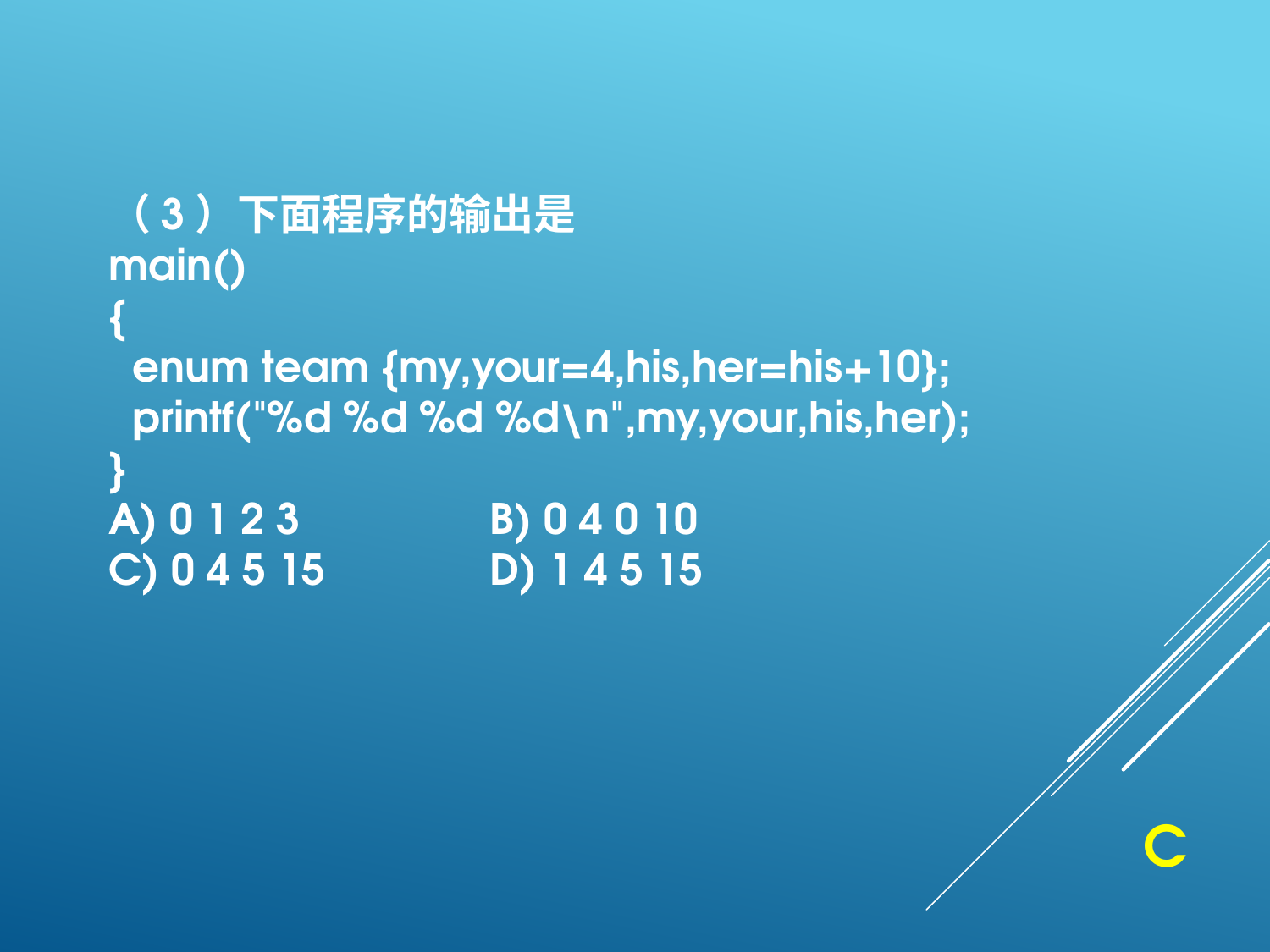

（3）下面程序的输出是
main()
{
  enum team {my,your=4,his,her=his+10};
  printf("%d %d %d %d\n",my,your,his,her);
}
A) 0 1 2 3      	B) 0 4 0 10
C) 0 4 5 15      	D) 1 4 5 15
C